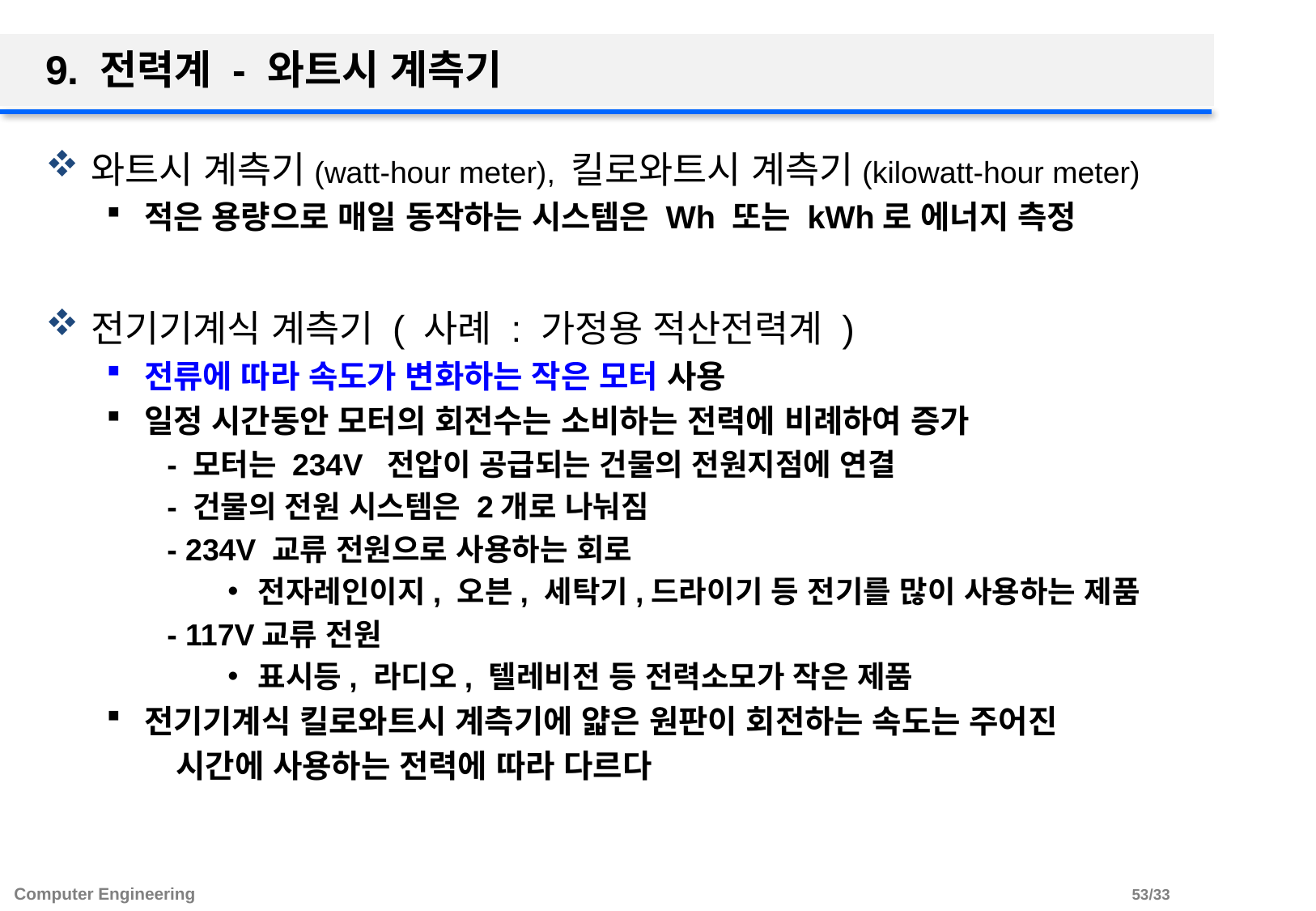

# 9. 전력계 - 와트시 계측기
와트시 계측기(watt-hour meter), 킬로와트시 계측기(kilowatt-hour meter)
적은 용량으로 매일 동작하는 시스템은 Wh 또는 kWh로 에너지 측정

전기기계식 계측기 ( 사례 : 가정용 적산전력계 )
전류에 따라 속도가 변화하는 작은 모터 사용
일정 시간동안 모터의 회전수는 소비하는 전력에 비례하여 증가
- 모터는 234V  전압이 공급되는 건물의 전원지점에 연결
- 건물의 전원 시스템은 2개로 나눠짐
- 234V 교류 전원으로 사용하는 회로
전자레인이지, 오븐, 세탁기,드라이기 등 전기를 많이 사용하는 제품
- 117V교류 전원
표시등, 라디오, 텔레비전 등 전력소모가 작은 제품
전기기계식 킬로와트시 계측기에 얇은 원판이 회전하는 속도는 주어진
       시간에 사용하는 전력에 따라 다르다